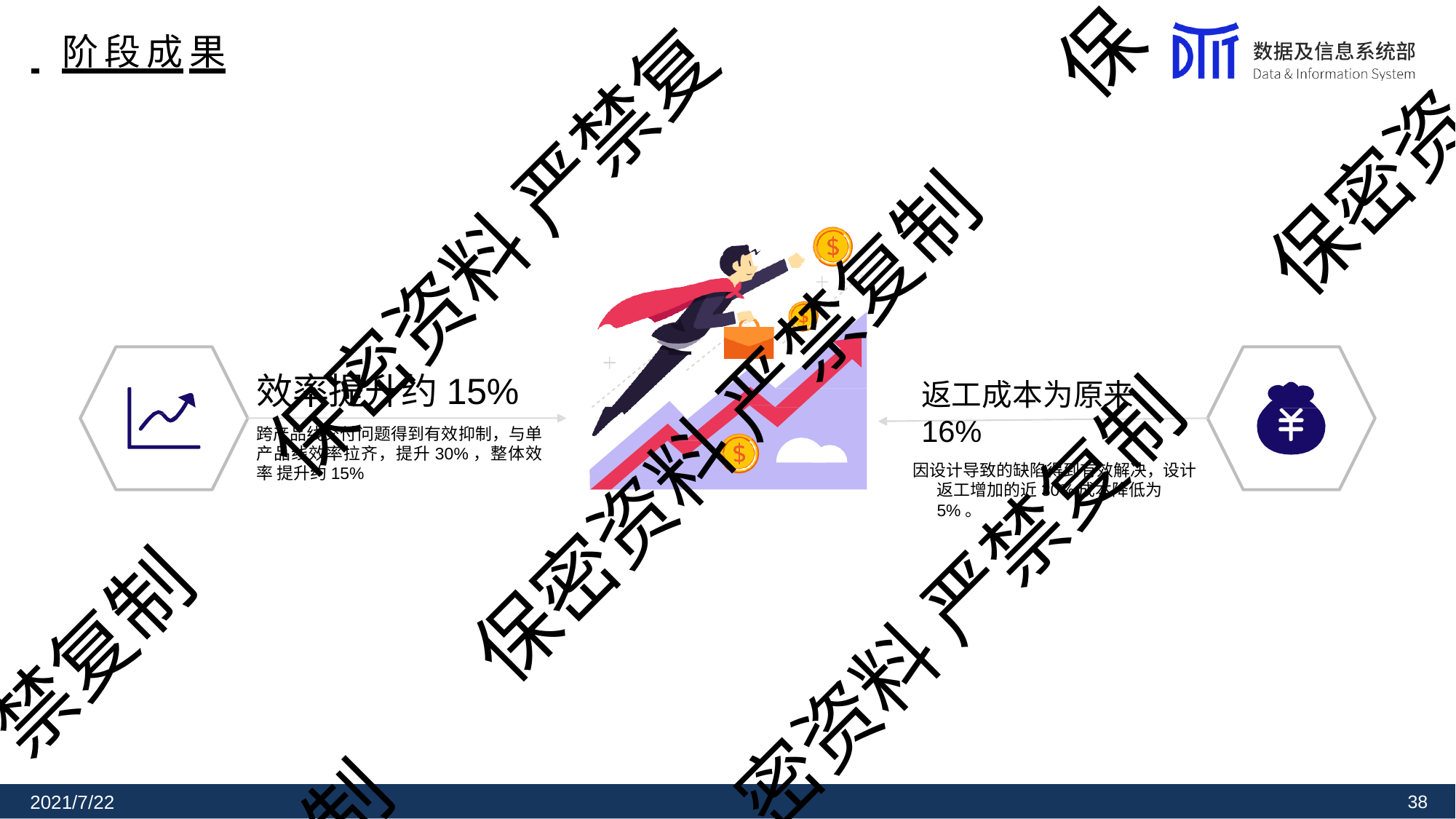

保
# 阶段成果
保密资
保密资料 严禁复

效率提升约15%
跨产品线交付问题得到有效抑制，与单 产品线效率拉齐，提升30%，整体效率 提升约15%

返工成本为原来16%
因设计导致的缺陷得到有效解决，设计 返工增加的近30%成本降低为5%。

保密资料 严禁复制

密资料 严禁复制
禁复制
制
2021/7/22
38